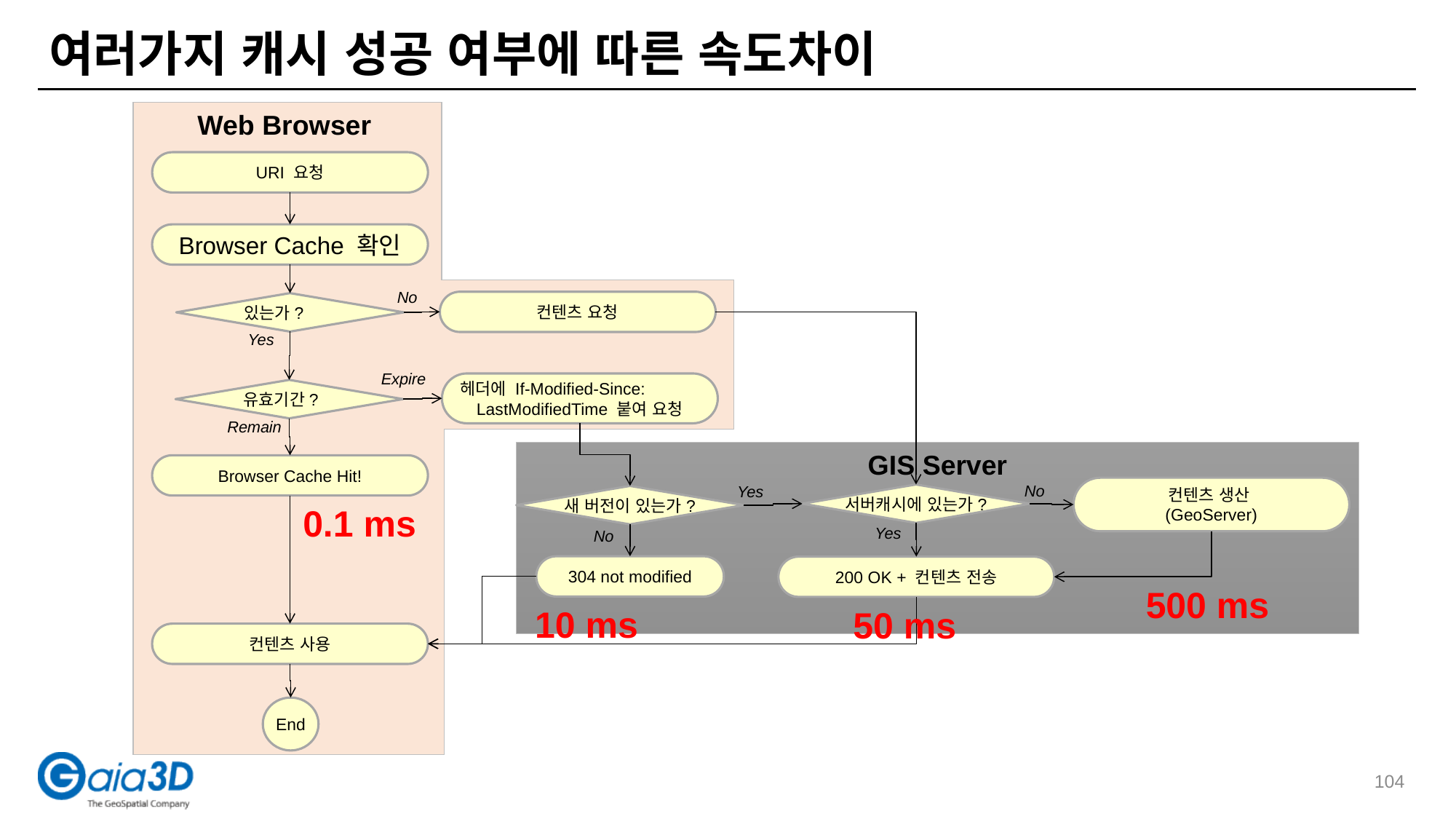

# 여러가지 캐시 성공 여부에 따른 속도차이
Text
Text

       Web Browser
URI 요청
Browser Cache 확인
No
컨텐츠 요청
있는가?
Yes
Expire
헤더에 If-Modified-Since:
LastModifiedTime 붙여 요청
유효기간?
Remain
GIS Server
Browser Cache Hit!
No
Yes
컨텐츠 생산
(GeoServer)
서버캐시에 있는가?
새 버전이 있는가?
0.1 ms
Yes
No
304 not modified
200 OK + 컨텐츠 전송
500 ms
10 ms
50 ms
컨텐츠 사용
End
104